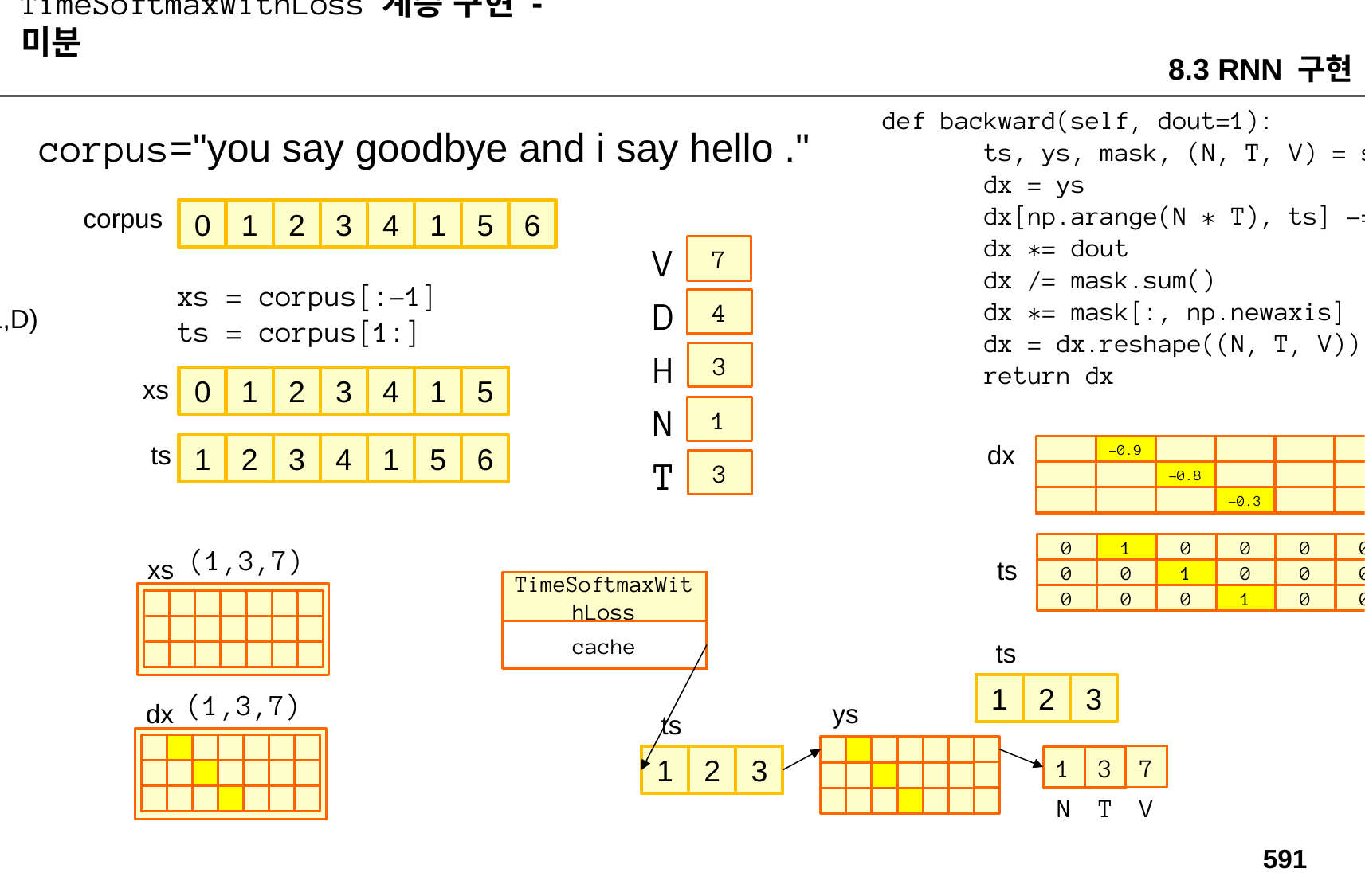

TimeSoftmaxWithLoss 계층 구현 - 미분
8.3 RNN 구현
 def backward(self, dout=1):
        ts, ys, mask, (N, T, V) = self.cache
        dx = ys
        dx[np.arange(N * T), ts] -= 1
        dx *= dout
        dx /= mask.sum()
        dx *= mask[:, np.newaxis]
        dx = dx.reshape((N, T, V))
        return dx
corpus="you say goodbye and i say hello ."
corpus
0
1
2
3
4
1
5
6
V
7
xs = corpus[:-1]
ts = corpus[1:]
D
4
(1,D)
H
3
xs
0
1
2
3
4
1
5
N
1
ts
dx
1
2
3
4
1
5
6

-0.9

T
3

-0.8

-0.3

0
0
1
0
0
0
0
(1,3,7)
xs
ts
0
0
0
1
0
0
0
TimeSoftmaxWithLoss

0
0
0
0
1
0
0

cache
ts

1
2
3
(1,3,7)
ys
dx
ts

7
1
3
1
2
3

V

N
T